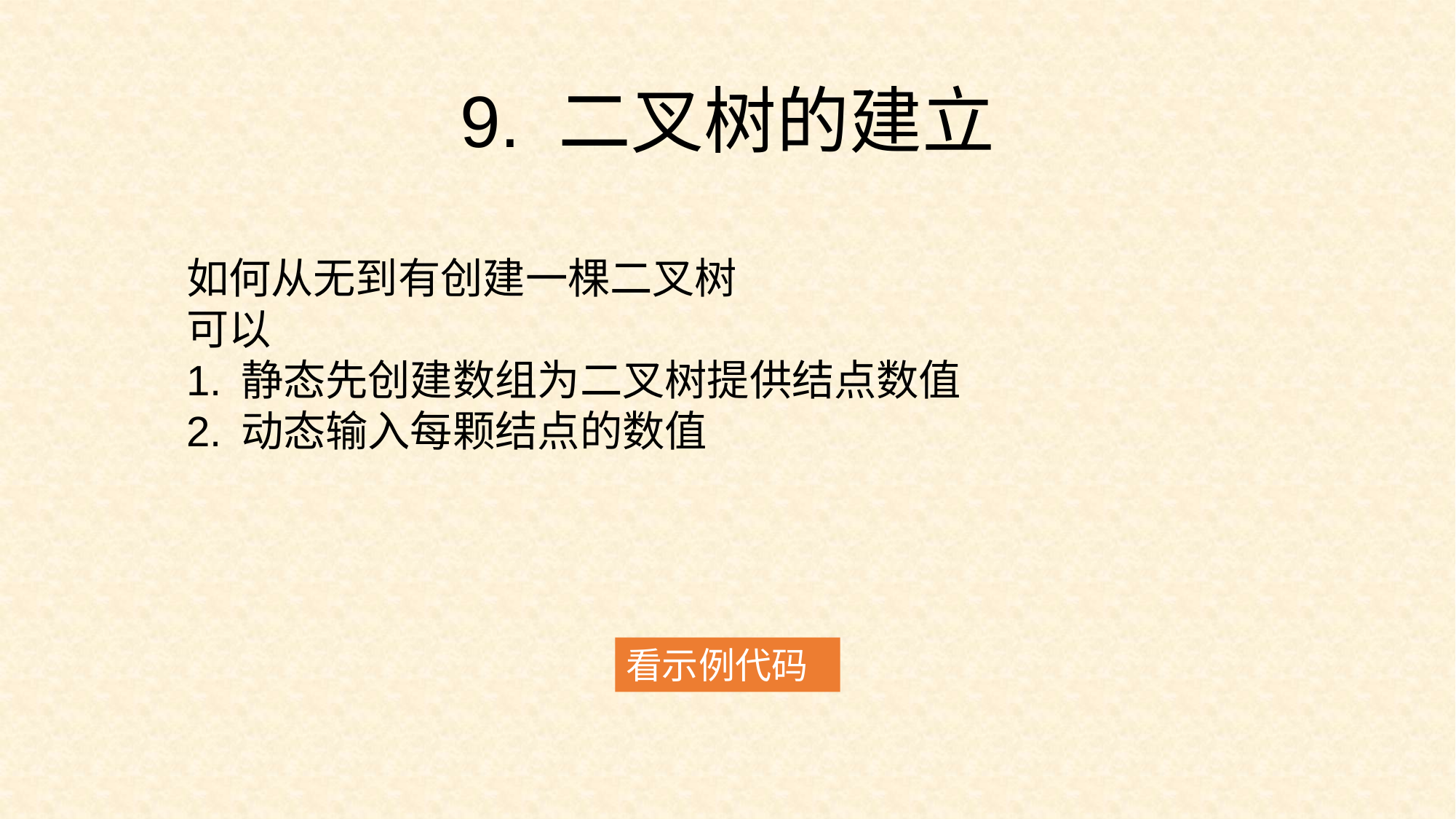

9. 二叉树的建立
如何从无到有创建一棵二叉树
可以
静态先创建数组为二叉树提供结点数值
动态输入每颗结点的数值
看示例代码